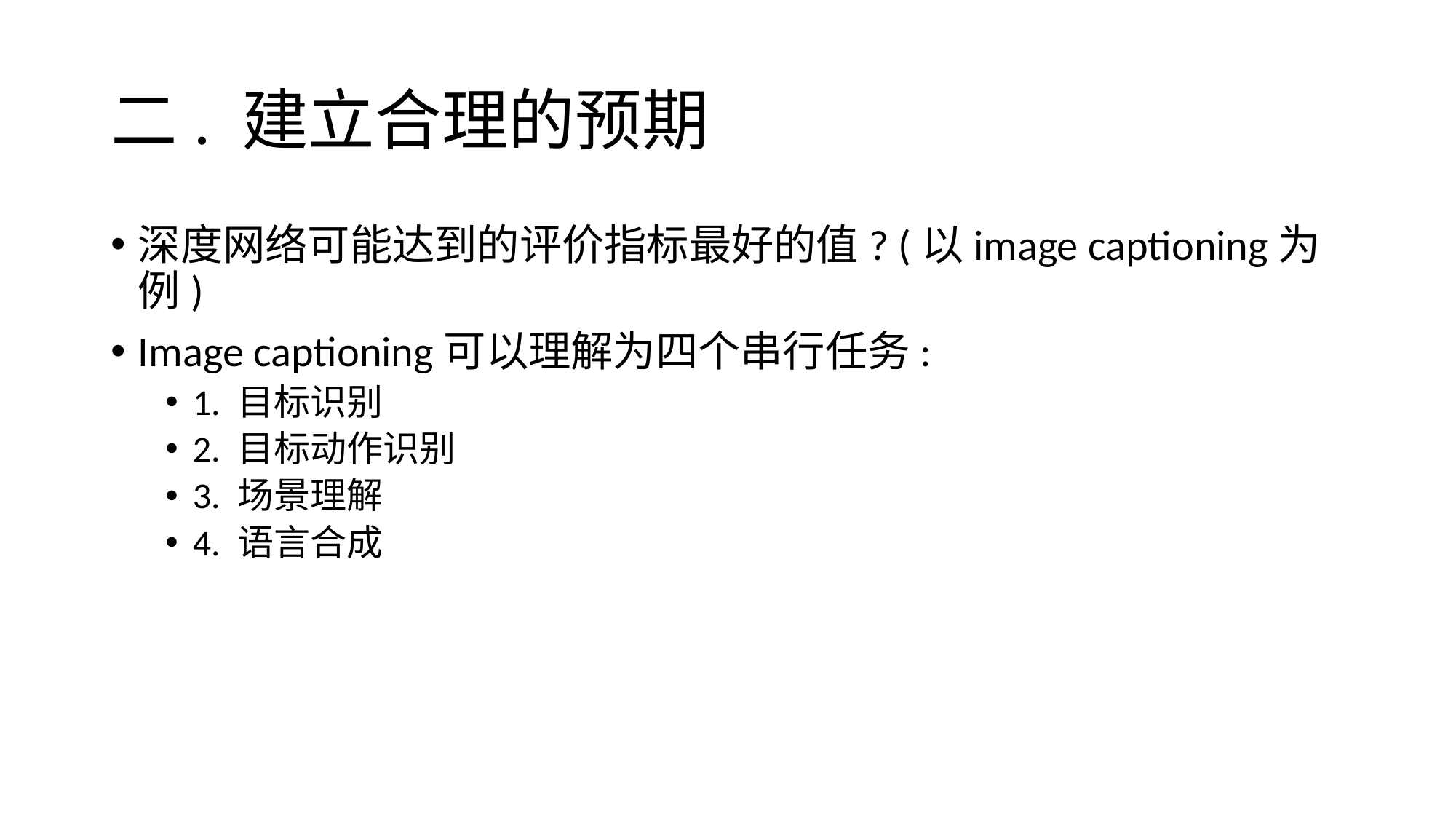

# 二. 建立合理的预期
深度网络可能达到的评价指标最好的值? (以image captioning为例)
Image captioning可以理解为四个串行任务:
1. 目标识别
2. 目标动作识别
3. 场景理解
4. 语言合成